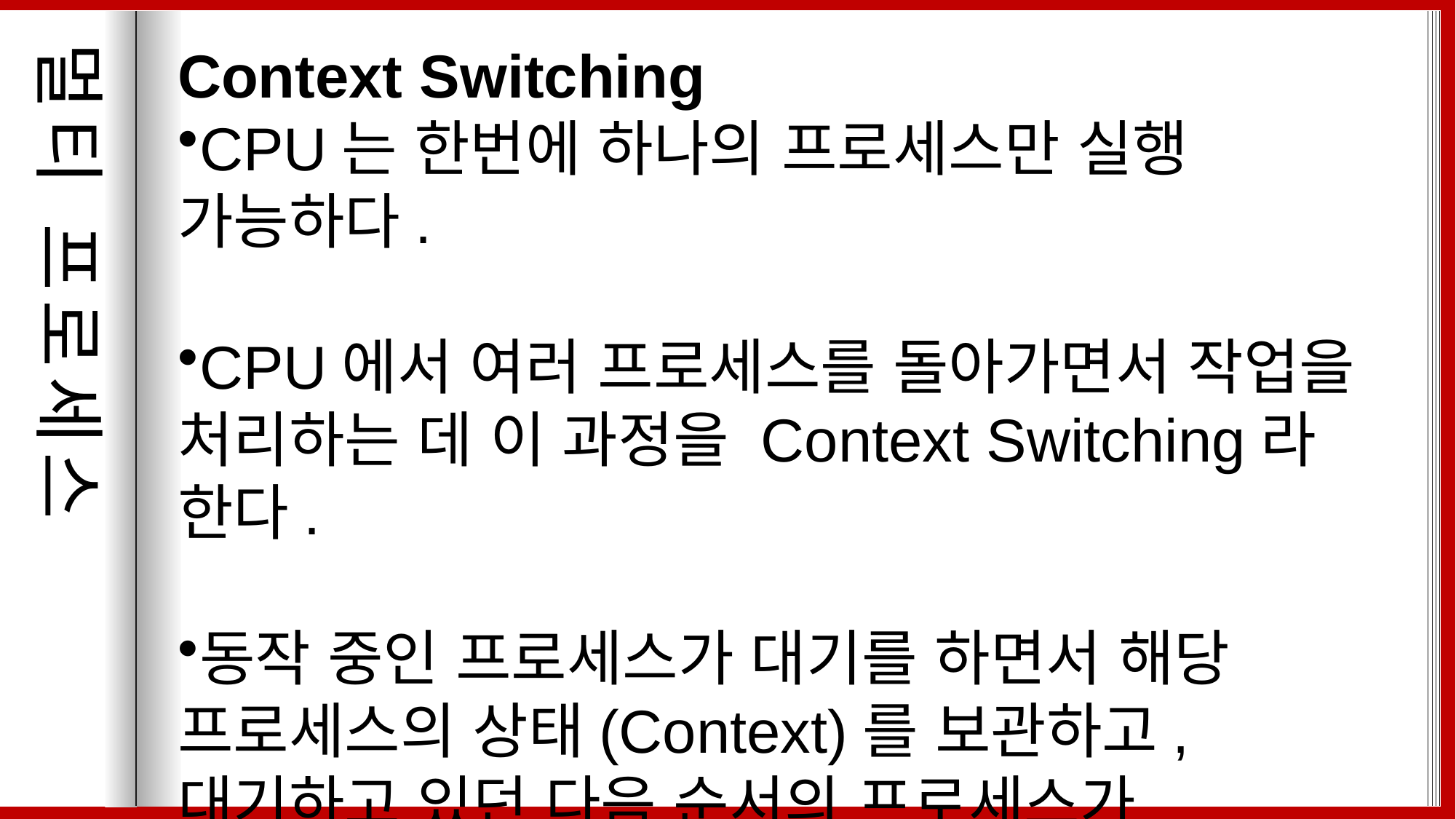

`
멀티 프로세스
Context Switching
CPU는 한번에 하나의 프로세스만 실행 가능하다.

CPU에서 여러 프로세스를 돌아가면서 작업을 처리하는 데 이 과정을 Context Switching라 한다.

동작 중인 프로세스가 대기를 하면서 해당 프로세스의 상태(Context)를 보관하고, 대기하고 있던 다음 순서의 프로세스가 동작하면서 이전에 보관했던 프로세스의 상태를 복구하는 작업을 말한다.